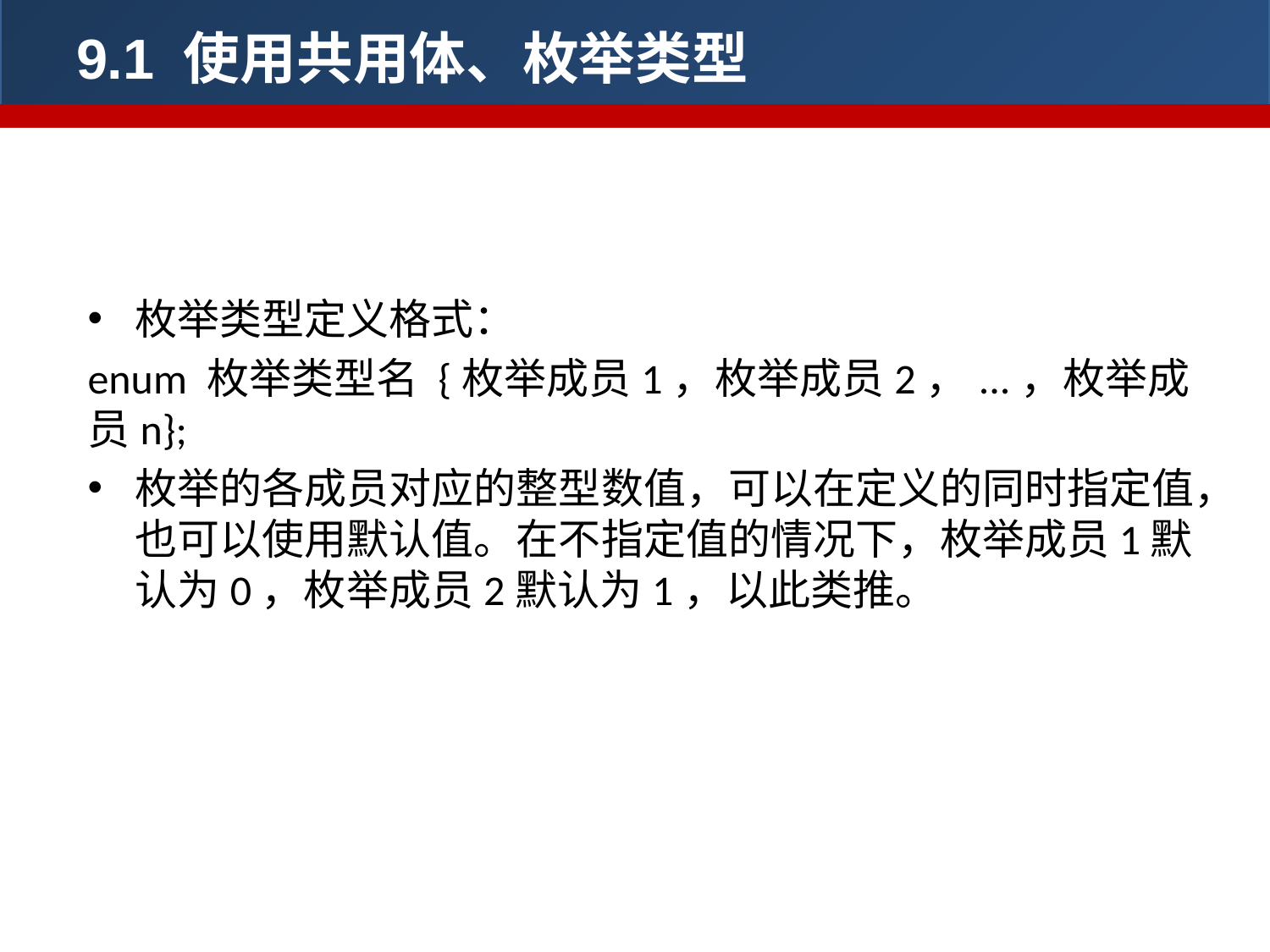

9.1 使用共用体、枚举类型

9.1.2 枚举
枚举类型定义格式：
enum 枚举类型名 {枚举成员1，枚举成员2，...，枚举成员n};
枚举的各成员对应的整型数值，可以在定义的同时指定值，也可以使用默认值。在不指定值的情况下，枚举成员1默认为0，枚举成员2默认为1，以此类推。